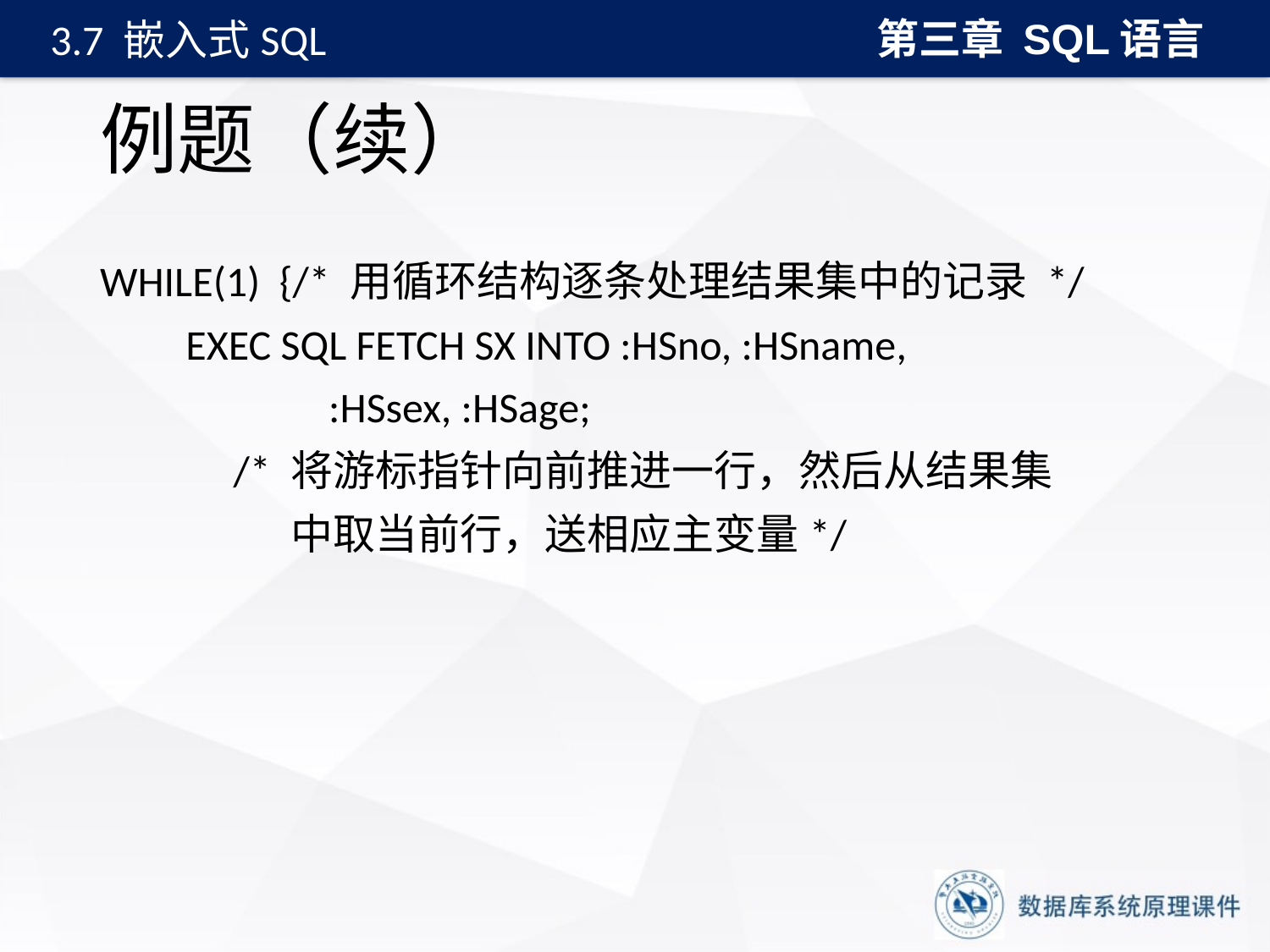

第三章 SQL语言
3.7 嵌入式SQL
# 例题（续）
WHILE(1)  {/* 用循环结构逐条处理结果集中的记录 */
         EXEC SQL FETCH SX INTO :HSno, :HSname,
                        :HSsex, :HSage;
              /* 将游标指针向前推进一行，然后从结果集
                   中取当前行，送相应主变量*/